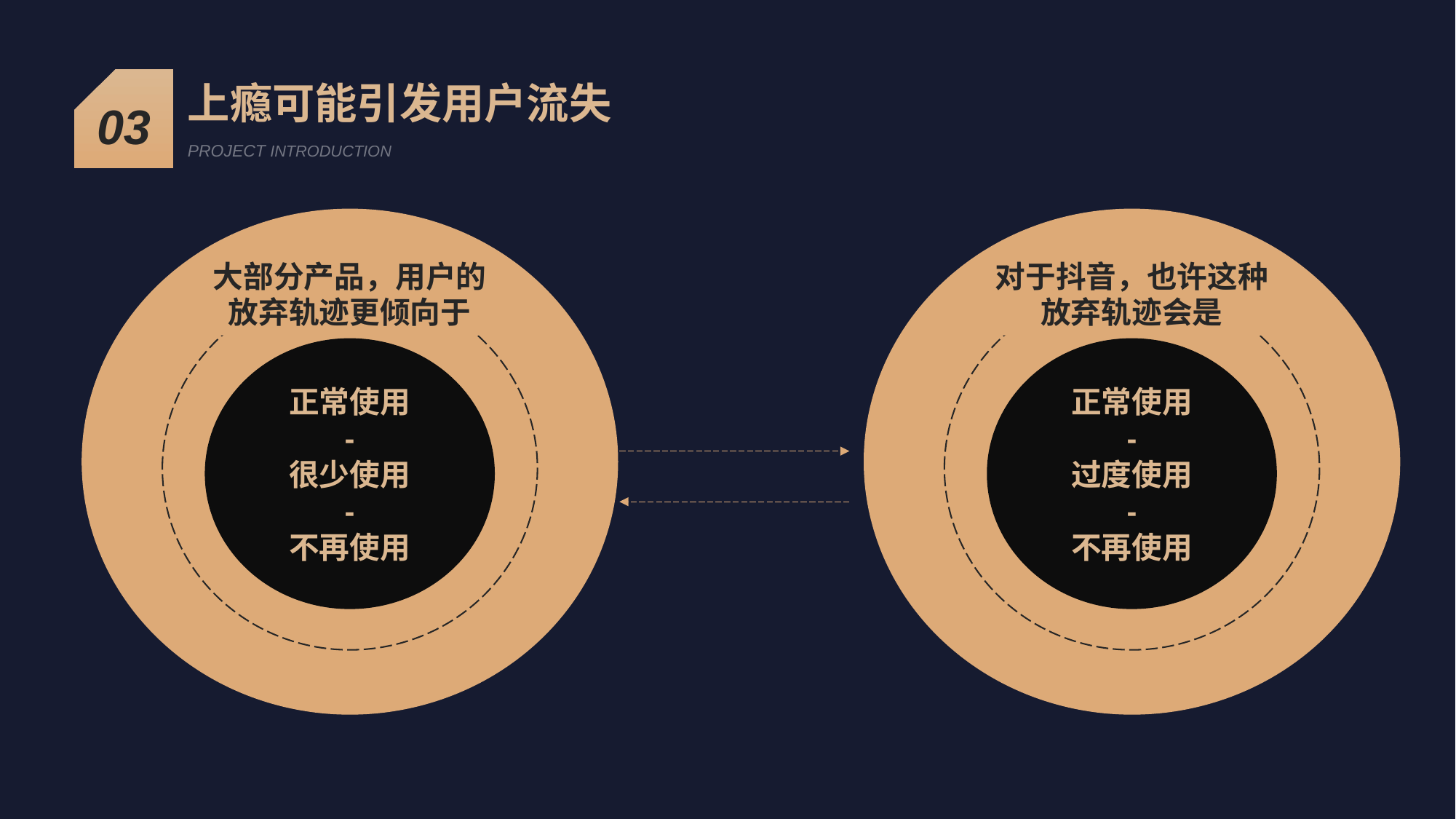

03
上瘾可能引发用户流失
PROJECT INTRODUCTION

大部分产品，用户的放弃轨迹更倾向于

正常使用
-
很少使用
-
不再使用

对于抖音，也许这种放弃轨迹会是

正常使用
-
过度使用
-
不再使用